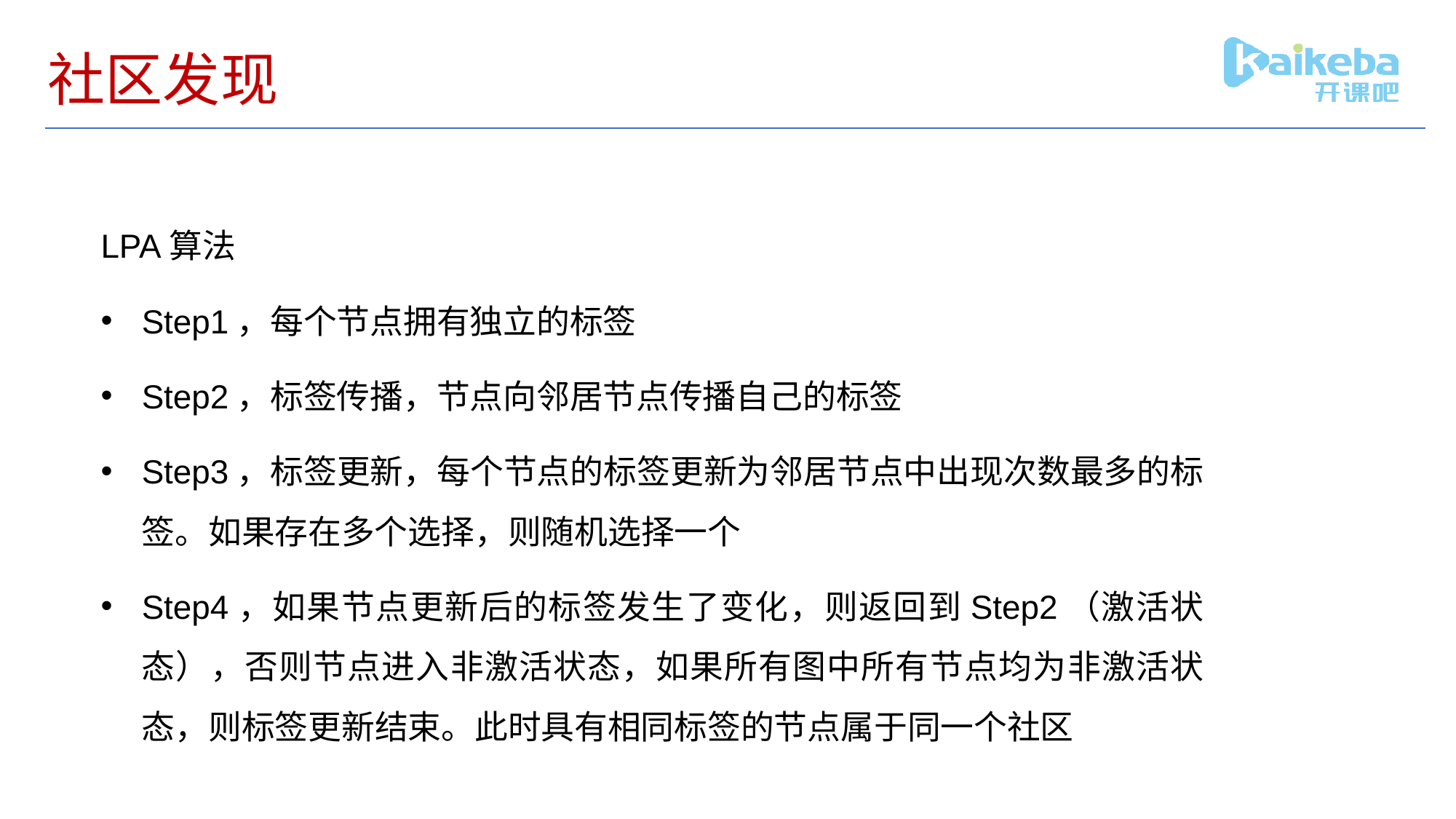

# 社区发现
LPA算法
Step1，每个节点拥有独立的标签
Step2，标签传播，节点向邻居节点传播自己的标签
Step3，标签更新，每个节点的标签更新为邻居节点中出现次数最多的标签。如果存在多个选择，则随机选择一个
Step4，如果节点更新后的标签发生了变化，则返回到Step2（激活状态），否则节点进入非激活状态，如果所有图中所有节点均为非激活状态，则标签更新结束。此时具有相同标签的节点属于同一个社区